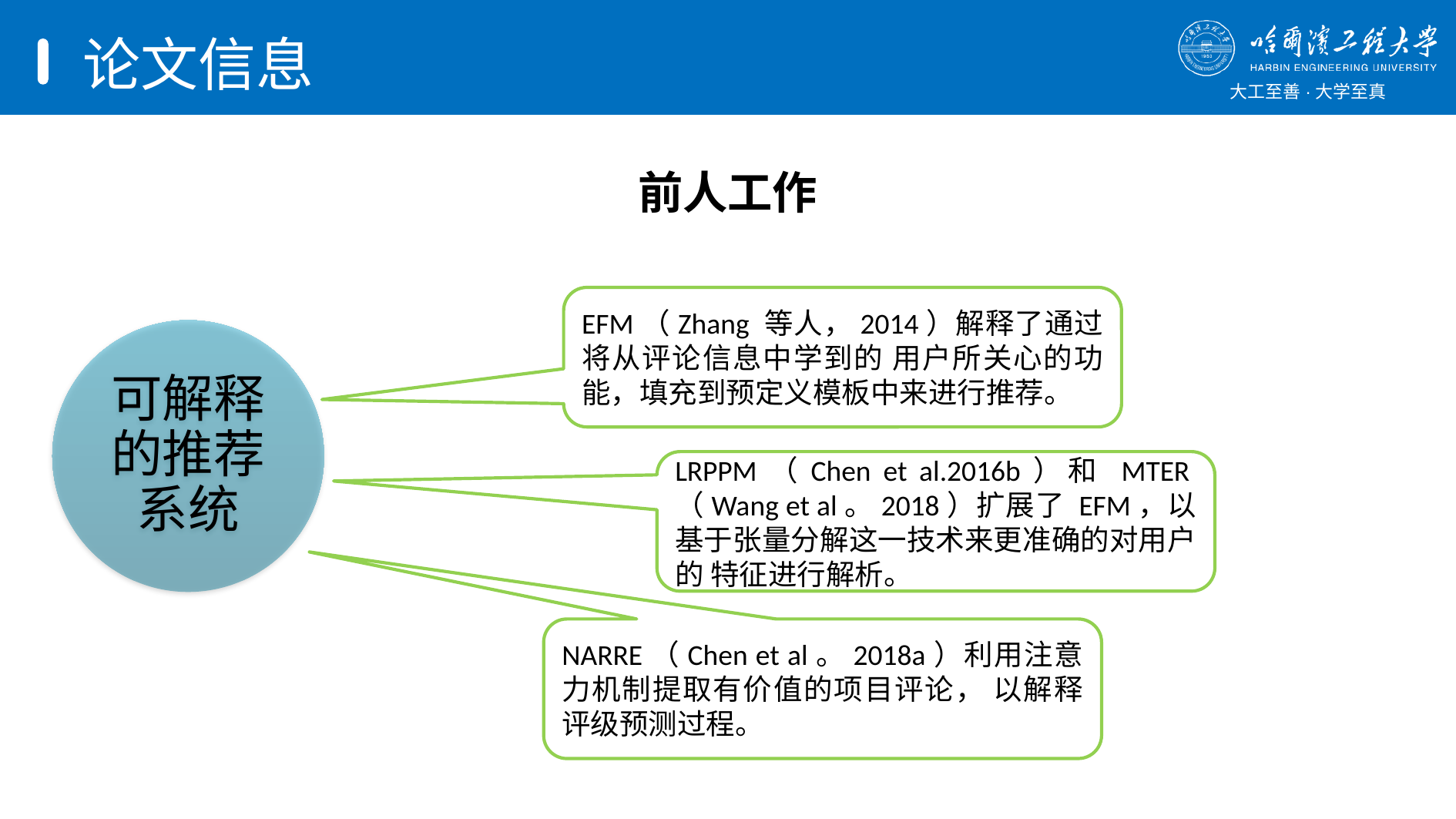

# 论文信息
前人工作
EFM（Zhang 等人，2014）解释了通过将从评论信息中学到的 用户所关心的功能，填充到预定义模板中来进行推荐。
可解释的推荐系统
LRPPM（Chen et al.2016b）和 MTER（Wang et al。2018）扩展了 EFM，以基于张量分解这一技术来更准确的对用户的 特征进行解析。
NARRE（Chen et al。2018a）利用注意力机制提取有价值的项目评论， 以解释评级预测过程。